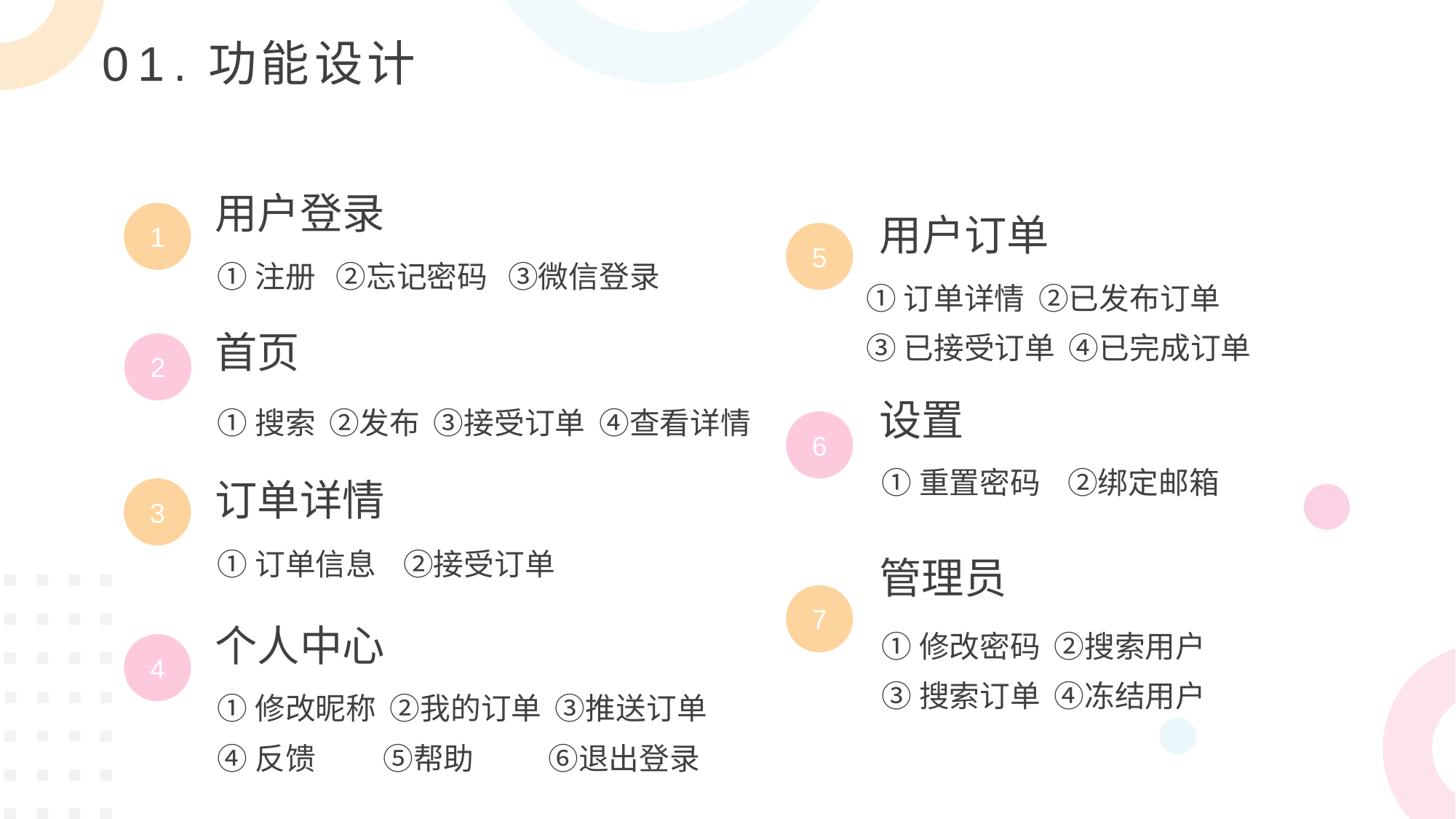

01.功能设计
用户登录
用户订单
1
5
①注册   ②忘记密码   ③微信登录
①订单详情  ②已发布订单
③已接受订单  ④已完成订单
首页
2
设置
①搜索  ②发布  ③接受订单  ④查看详情
6
①重置密码    ②绑定邮箱
订单详情
3

①订单信息    ②接受订单
管理员

7
个人中心
①修改密码  ②搜索用户
③搜索订单  ④冻结用户
4

①修改昵称  ②我的订单  ③推送订单
④反馈          ⑤帮助           ⑥退出登录